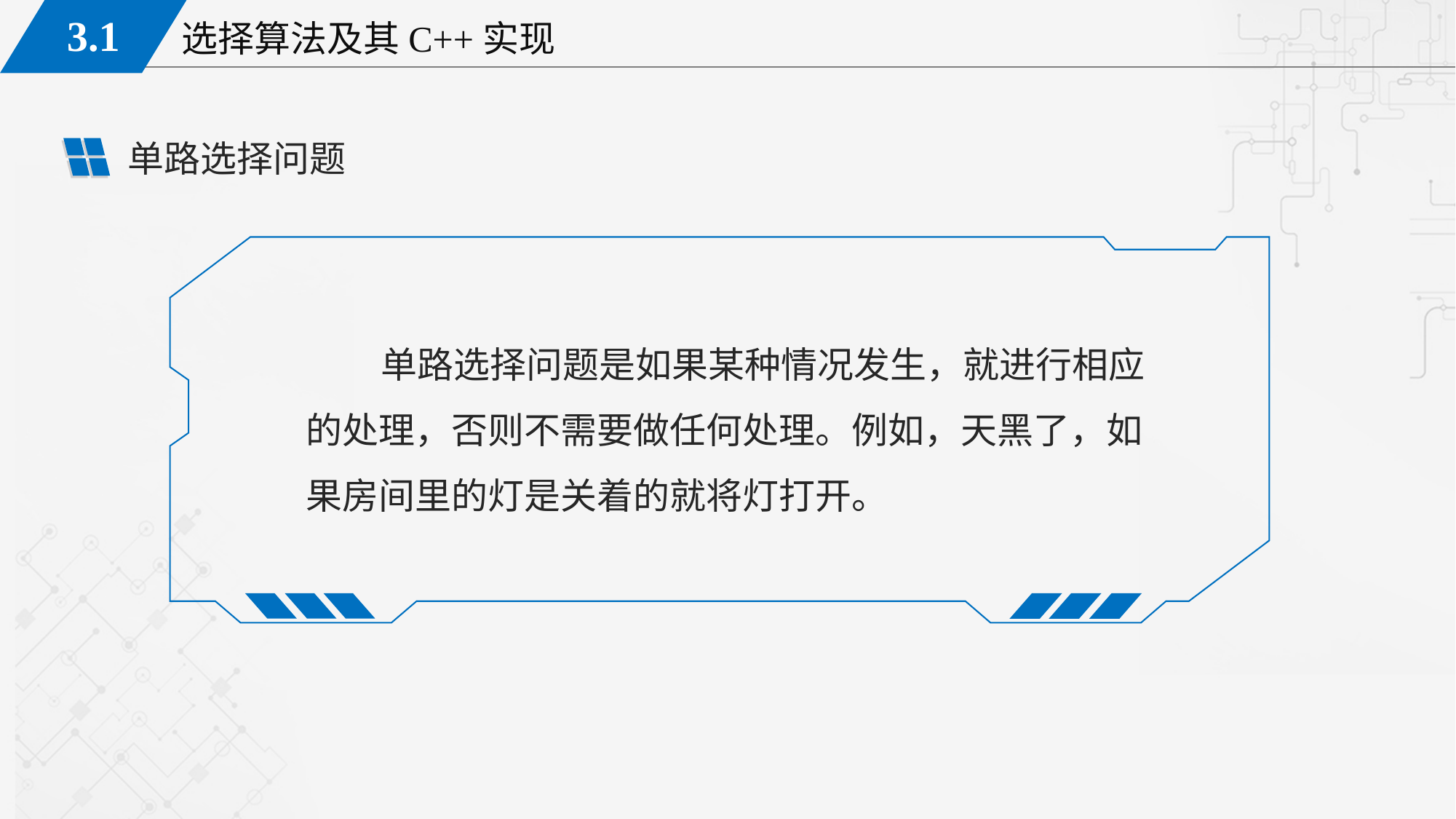

单路选择问题

单路选择问题是如果某种情况发生，就进行相应的处理，否则不需要做任何处理。例如，天黑了，如果房间里的灯是关着的就将灯打开。